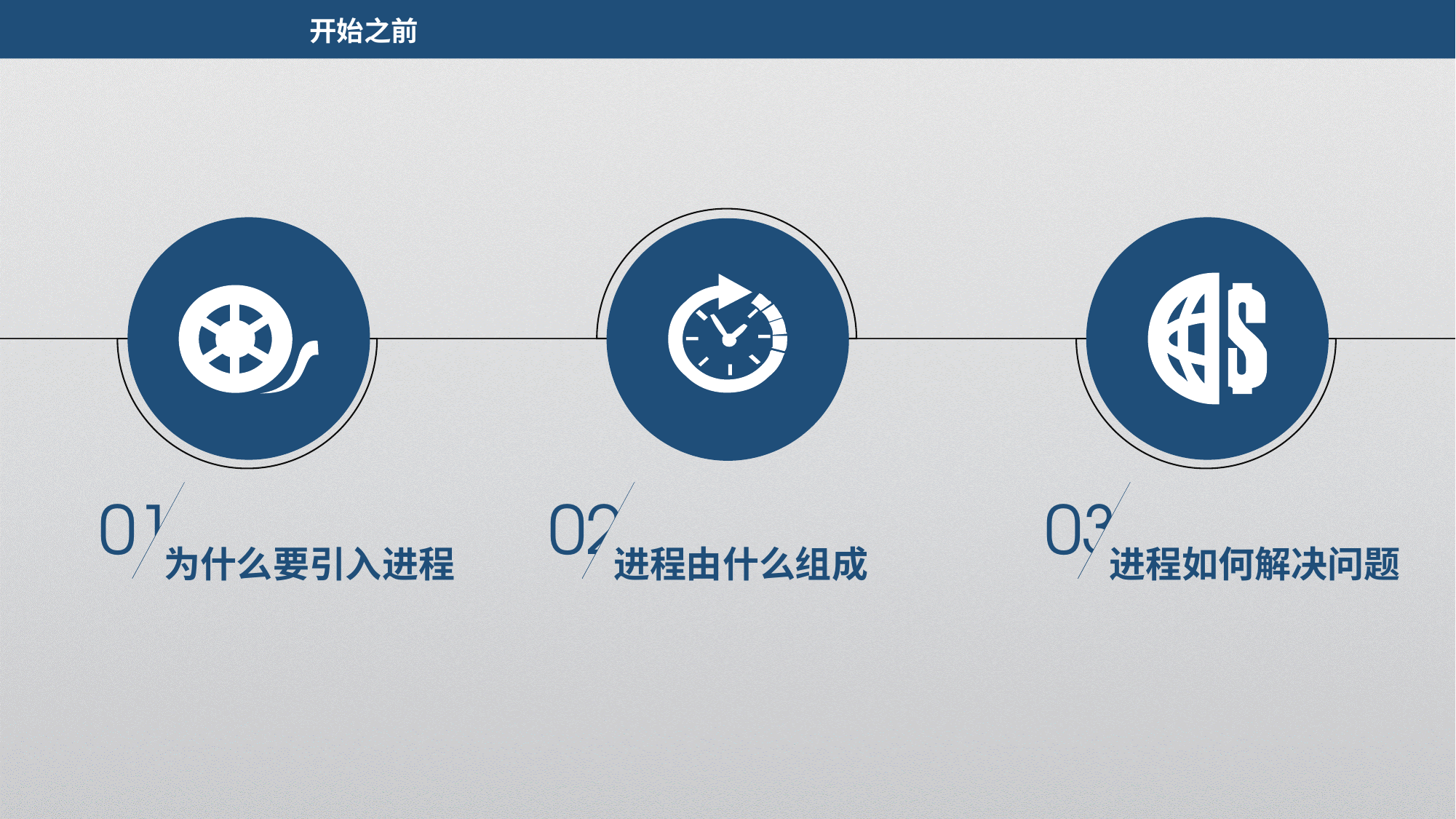

开始之前

01

02

03
为什么要引入进程
进程由什么组成
进程如何解决问题